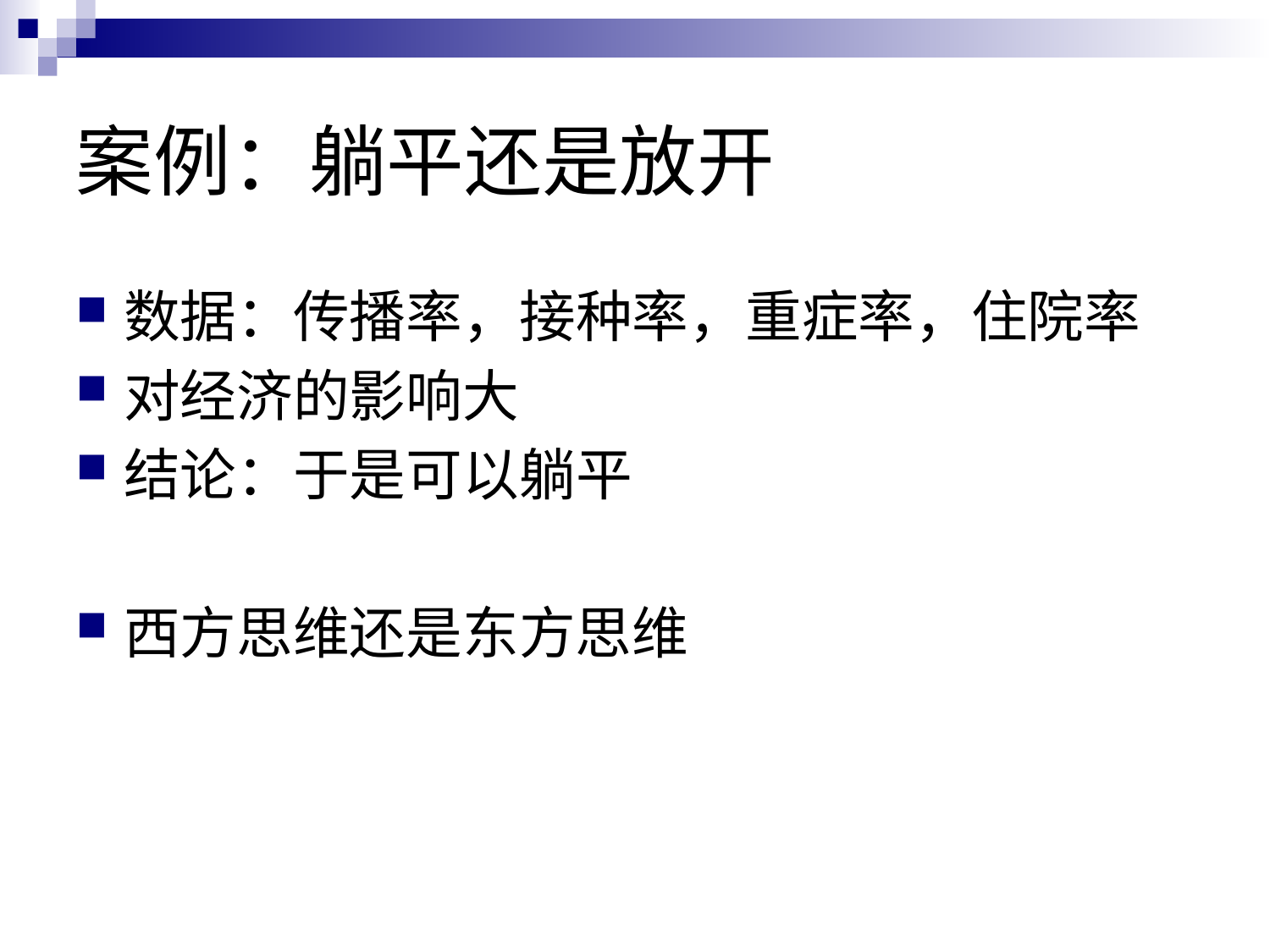

# 案例：躺平还是放开
数据：传播率，接种率，重症率，住院率
对经济的影响大
结论：于是可以躺平

西方思维还是东方思维